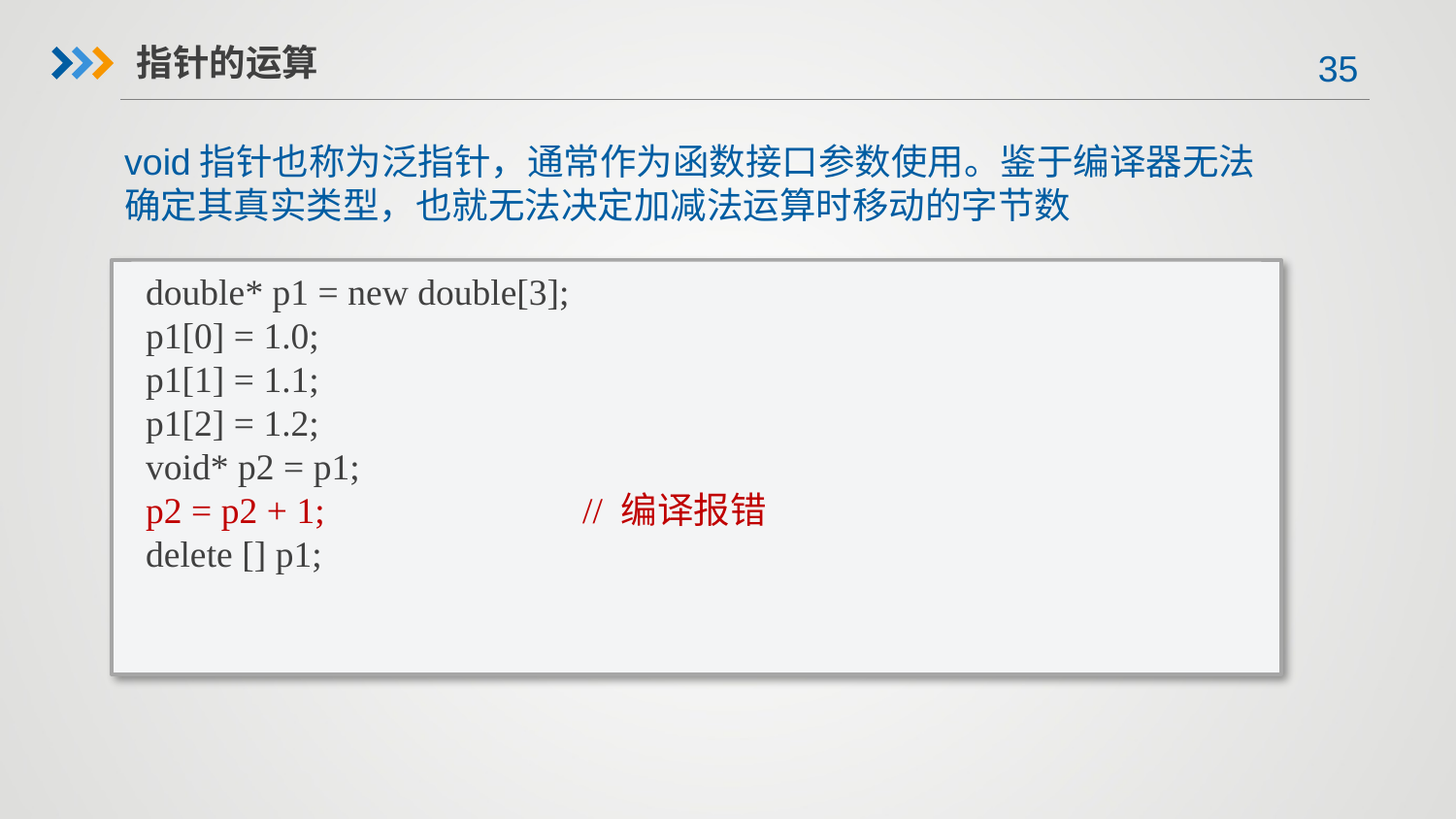

指针的运算
void指针也称为泛指针，通常作为函数接口参数使用。鉴于编译器无法确定其真实类型，也就无法决定加减法运算时移动的字节数

double* p1 = new double[3];
p1[0] = 1.0;
p1[1] = 1.1;
p1[2] = 1.2;
void* p2 = p1;
p2 = p2 + 1;		// 编译报错
delete [] p1;